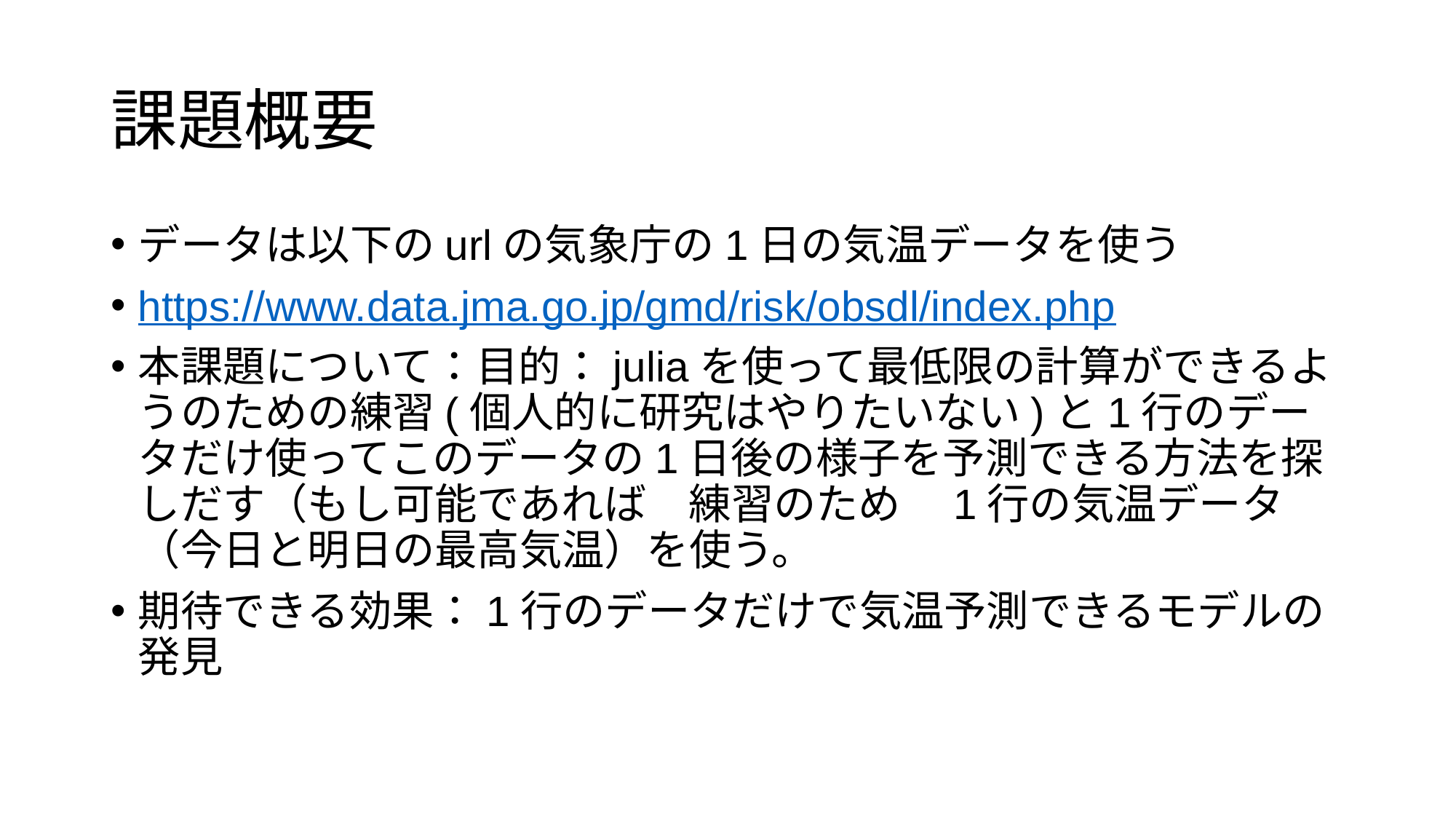

# 課題概要
データは以下のurlの気象庁の1日の気温データを使う
https://www.data.jma.go.jp/gmd/risk/obsdl/index.php
本課題について：目的：juliaを使って最低限の計算ができるようのための練習(個人的に研究はやりたいない)と1行のデータだけ使ってこのデータの1日後の様子を予測できる方法を探しだす（もし可能であれば　練習のため　1行の気温データ（今日と明日の最高気温）を使う。
期待できる効果：1行のデータだけで気温予測できるモデルの発見